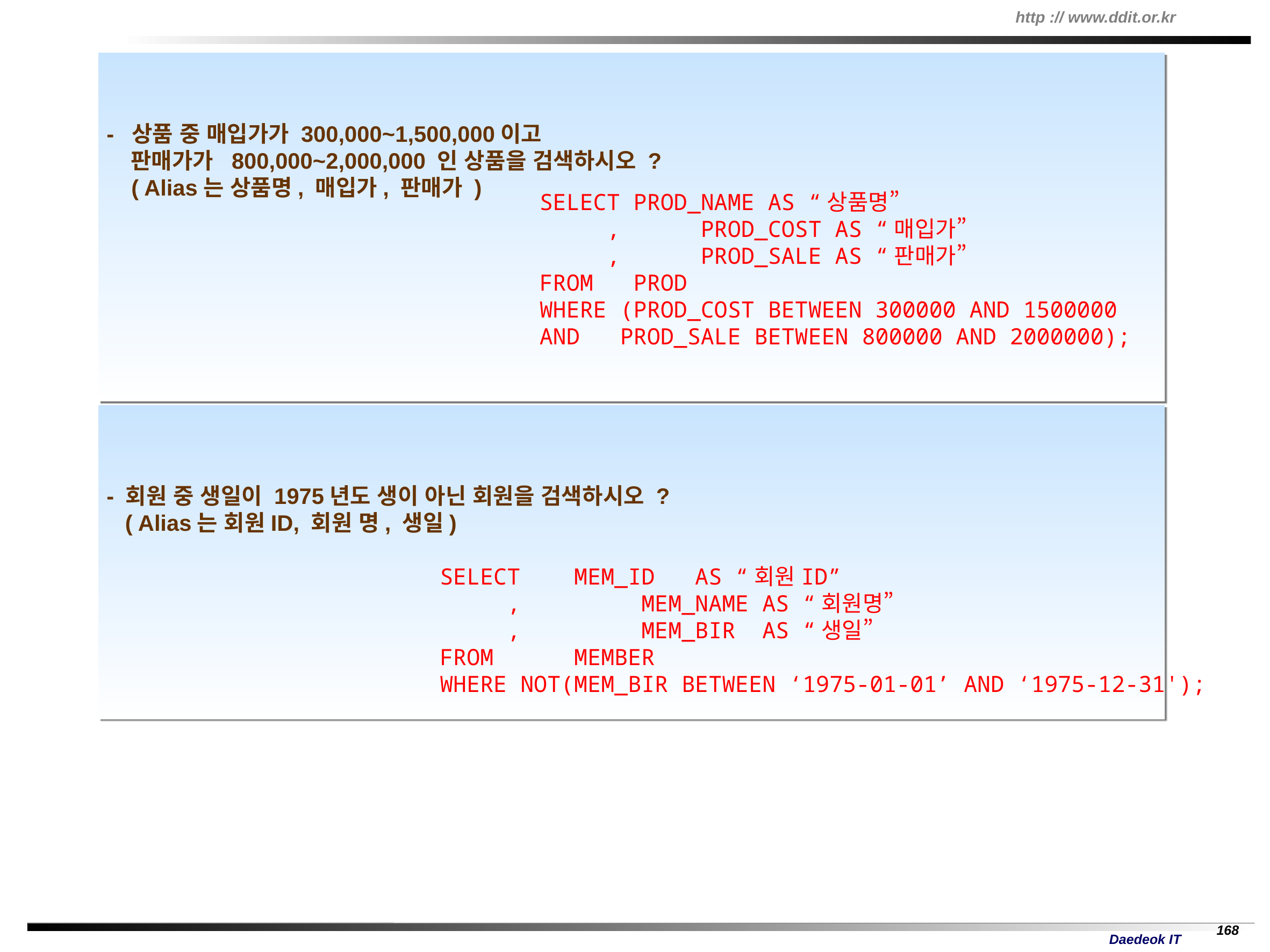

-  상품 중 매입가가 300,000~1,500,000이고
   판매가가  800,000~2,000,000 인 상품을 검색하시오 ?
    ( Alias는 상품명, 매입가, 판매가 )

SELECT PROD_NAME AS “상품명”
     ,	PROD_COST AS “매입가”
     ,	PROD_SALE AS “판매가”
FROM   PROD
WHERE (PROD_COST BETWEEN 300000 AND 1500000
AND	PROD_SALE BETWEEN 800000 AND 2000000);
- 회원 중 생일이 1975년도 생이 아닌 회원을 검색하시오 ?
   ( Alias는 회원ID, 회원 명, 생일)

SELECT    MEM_ID   AS “회원ID”
     ,	   MEM_NAME AS “회원명”
     ,	   MEM_BIR  AS “생일”
FROM      MEMBER
WHERE NOT(MEM_BIR BETWEEN ‘1975-01-01’ AND ‘1975-12-31');